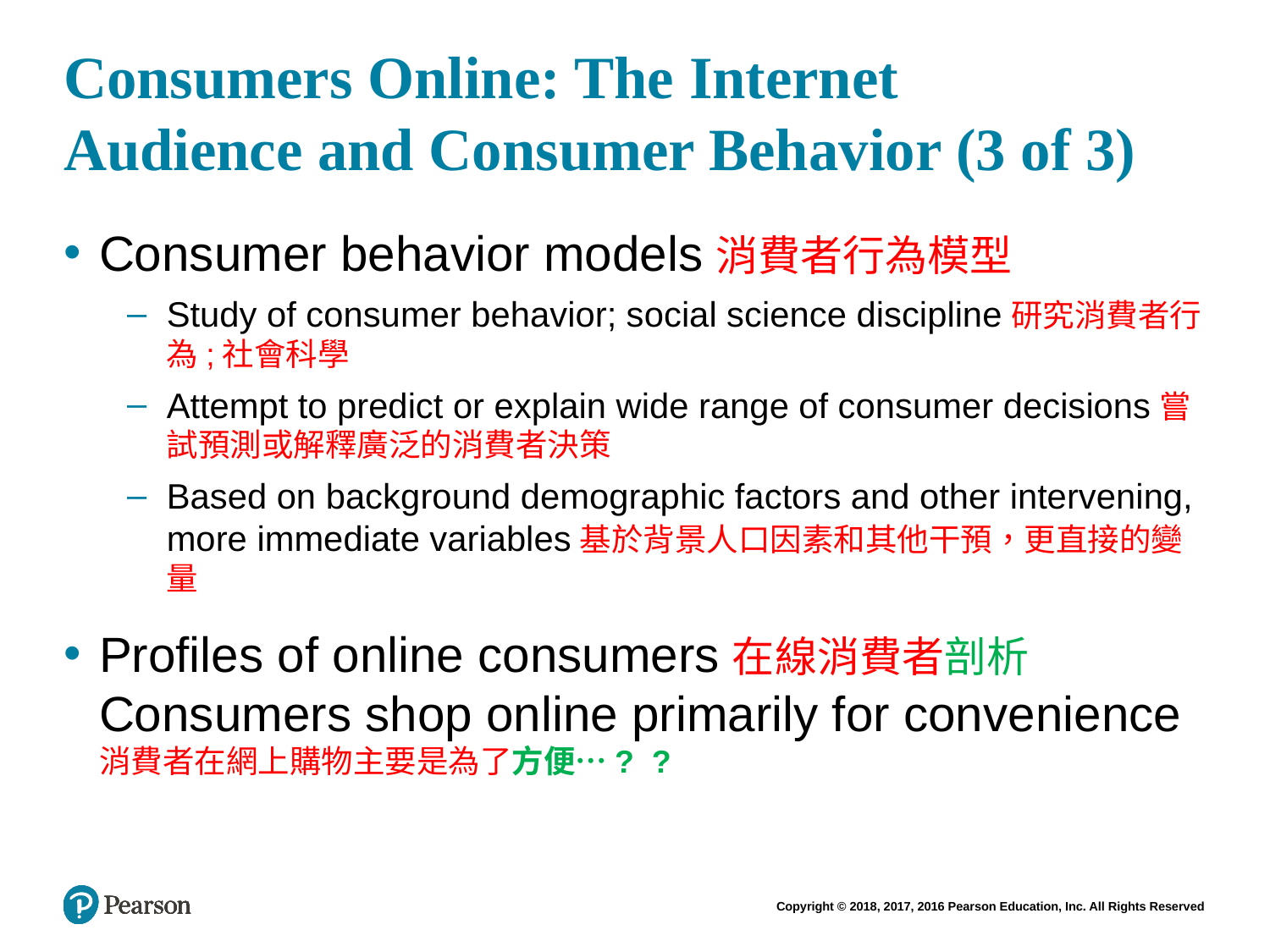

# Consumers Online: The Internet Audience and Consumer Behavior (3 of 3)
Consumer behavior models消費者行為模型
Study of consumer behavior; social science discipline研究消費者行為;社會科學
Attempt to predict or explain wide range of consumer decisions嘗試預測或解釋廣泛的消費者決策
Based on background demographic factors and other intervening, more immediate variables基於背景人口因素和其他干預，更直接的變量
Profiles of online consumers在線消費者剖析Consumers shop online primarily for convenience消費者在網上購物主要是為了方便…?  ?